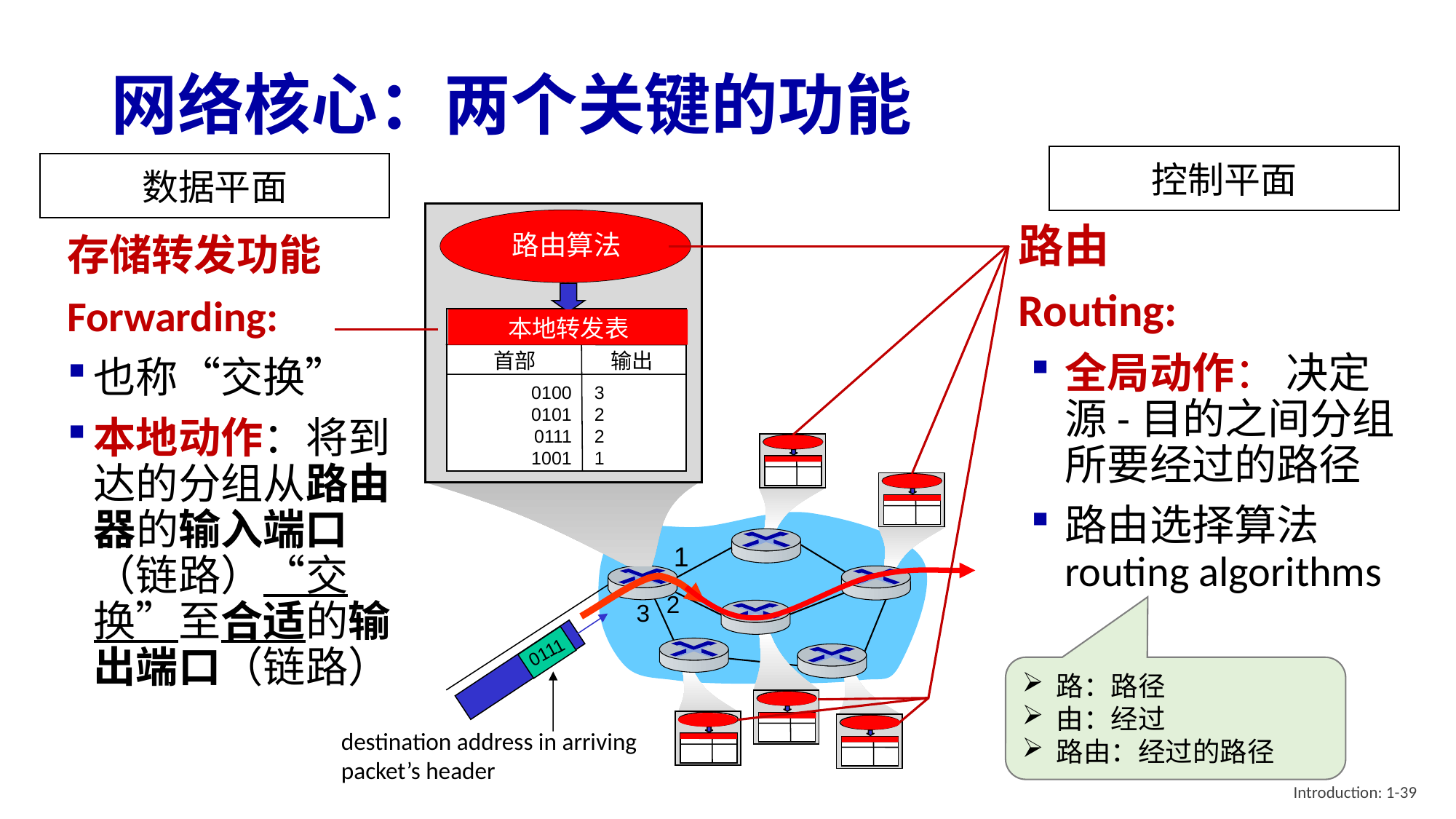

# 网络核心：两个关键的功能
控制平面
数据平面

routing algorithm

local forwarding table
首部
输出

0100
0101
0111
1001
3
2
2
1

路由算法
路由
Routing:
全局动作： 决定源-目的之间分组所要经过的路径
路由选择算法routing algorithms

存储转发功能
Forwarding:
也称“交换”
本地动作：将到达的分组从路由器的输入端口（链路）“交换”至合适的输出端口（链路）

本地转发表

1
2
3

0111

destination address in arriving
packet’s header

路：路径
由：经过
路由：经过的路径

Introduction: 1-39